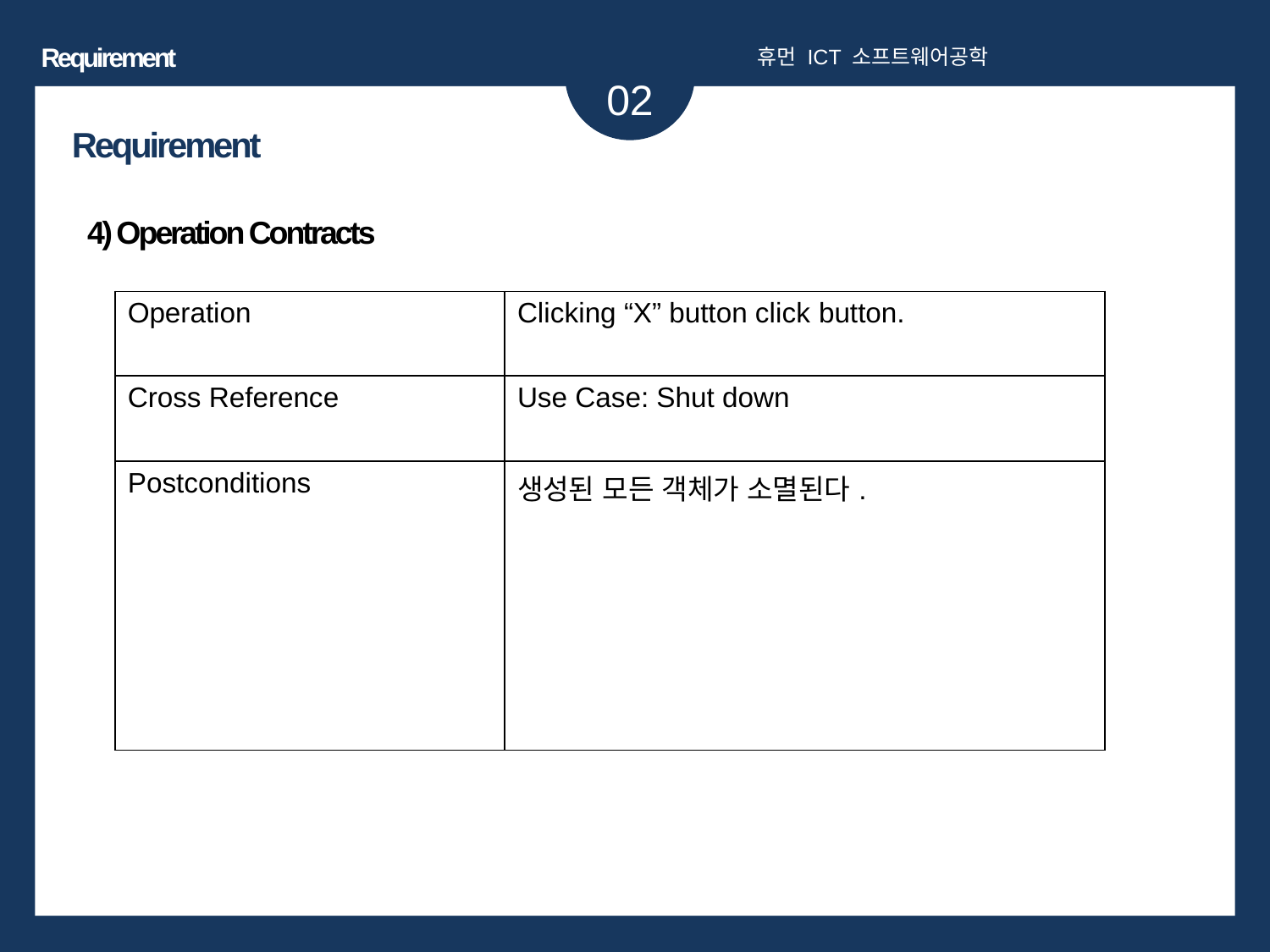

Requirement
휴먼 ICT 소프트웨어공학
02

Requirement

4) Operation Contracts

| Operation | Clicking “X” button click button. |
| --- | --- |
| Cross Reference | Use Case: Shut down |
| Postconditions | 생성된 모든 객체가 소멸된다. |